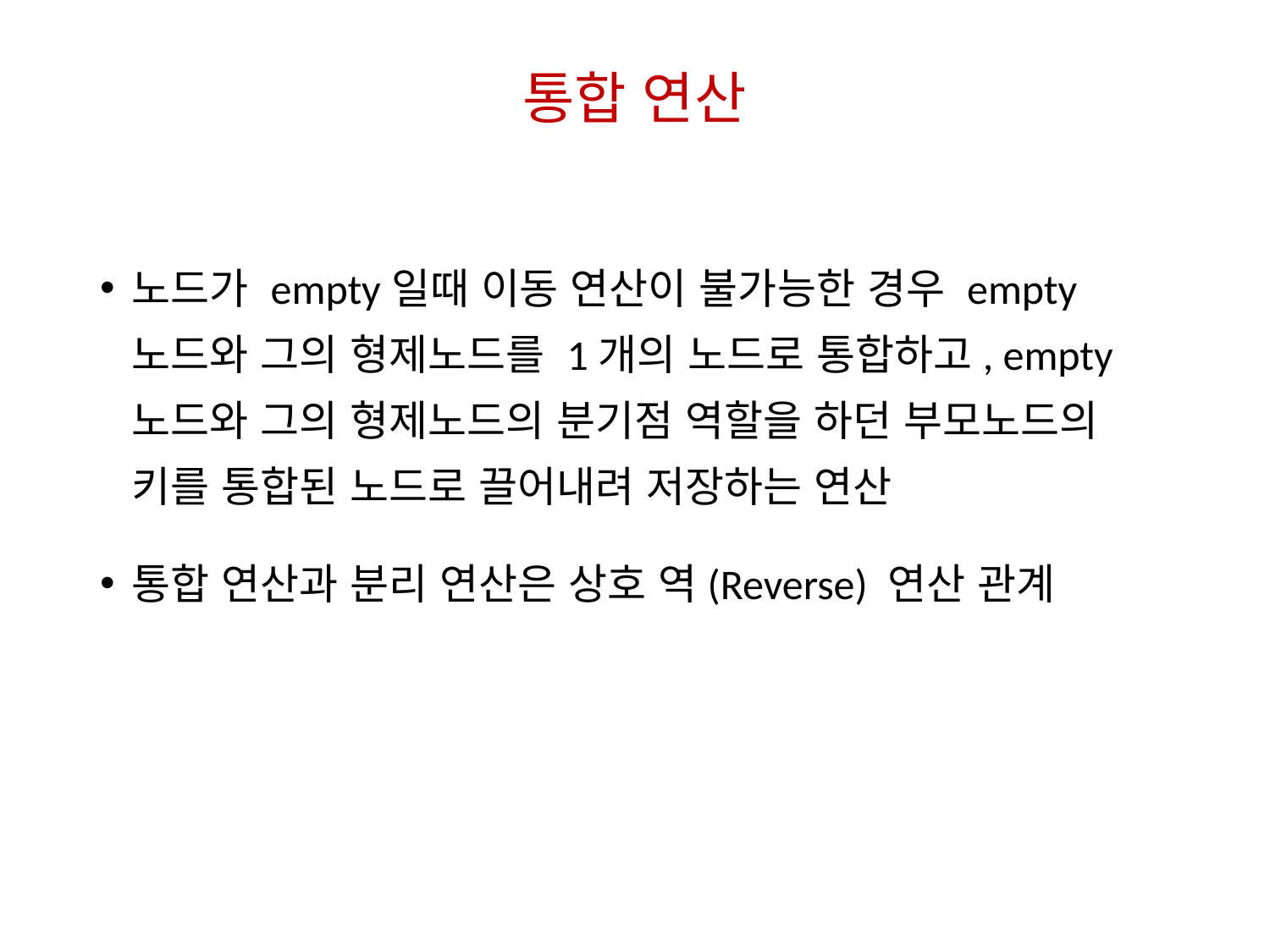

# 통합 연산
노드가 empty일때 이동 연산이 불가능한 경우 empty 노드와 그의 형제노드를 1개의 노드로 통합하고, empty 노드와 그의 형제노드의 분기점 역할을 하던 부모노드의 키를 통합된 노드로 끌어내려 저장하는 연산
통합 연산과 분리 연산은 상호 역(Reverse) 연산 관계